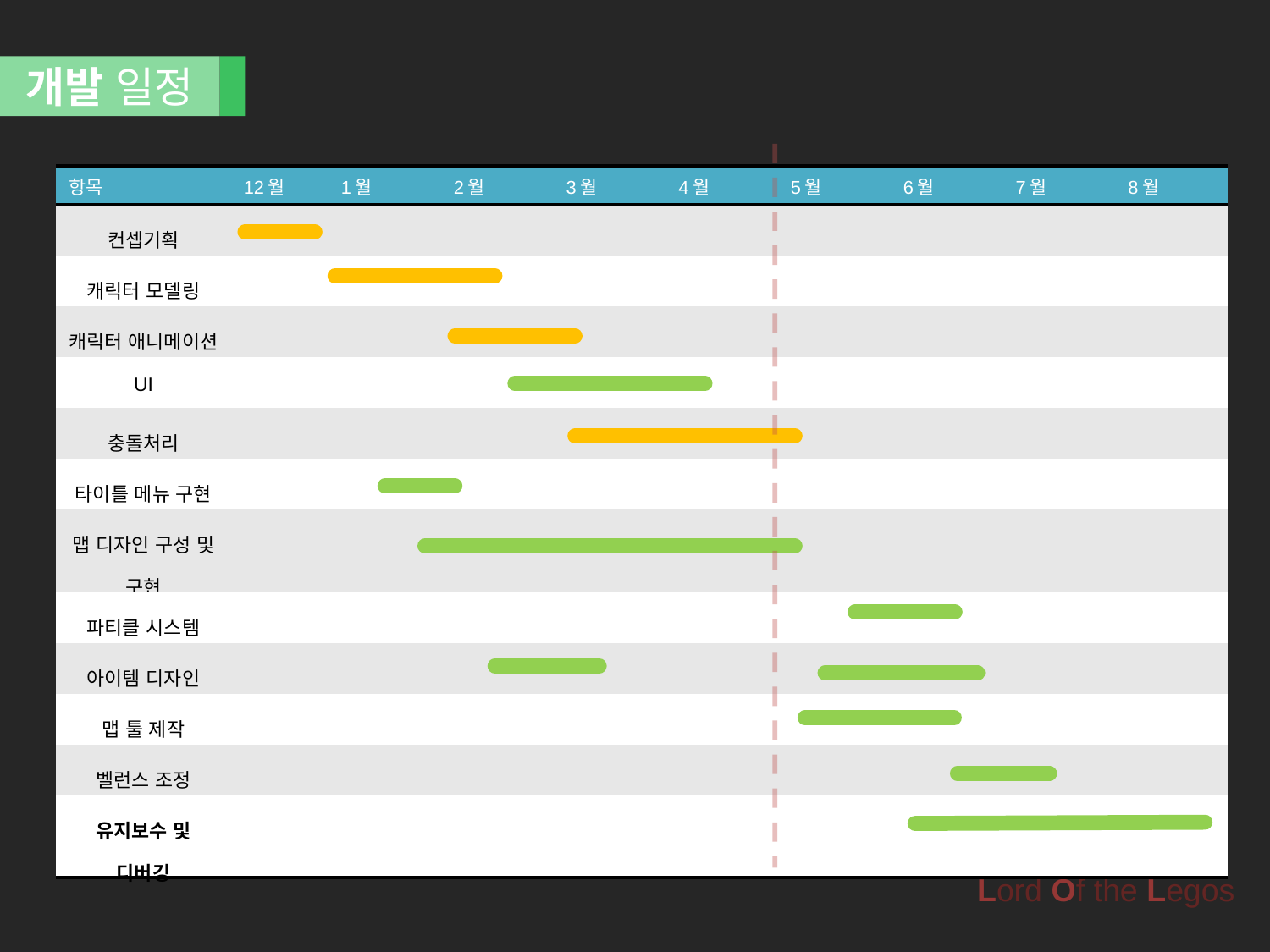

개발 일정

| 항목 | 12월 | 1월 | 2월 | 3월 | 4월 | 5월 | 6월 | 7월 | 8월 |
| --- | --- | --- | --- | --- | --- | --- | --- | --- | --- |
| 컨셉기획 |  |  |  |  |  |  |  |  |  |
| 캐릭터 모델링 |  |  |  |  |  |  |  |  |  |
| 캐릭터 애니메이션 |  |  |  |  |  |  |  |  |  |
| UI |  |  |  |  |  |  |  |  |  |
| 충돌처리 |  |  |  |  |  |  |  |  |  |
| 타이틀 메뉴 구현 |  |  |  |  |  |  |  |  |  |
| 맵 디자인 구성 및 구현 |  |  |  |  |  |  |  |  |  |
| 파티클 시스템 |  |  |  |  |  |  |  |  |  |
| 아이템 디자인 |  |  |  |  |  |  |  |  |  |
| 맵 툴 제작 |  |  |  |  |  |  |  |  |  |
| 벨런스 조정 |  |  |  |  |  |  |  |  |  |
| 유지보수 및 디버깅 |  |  |  |  |  |  |  |  |  |
Lord Of the Legos